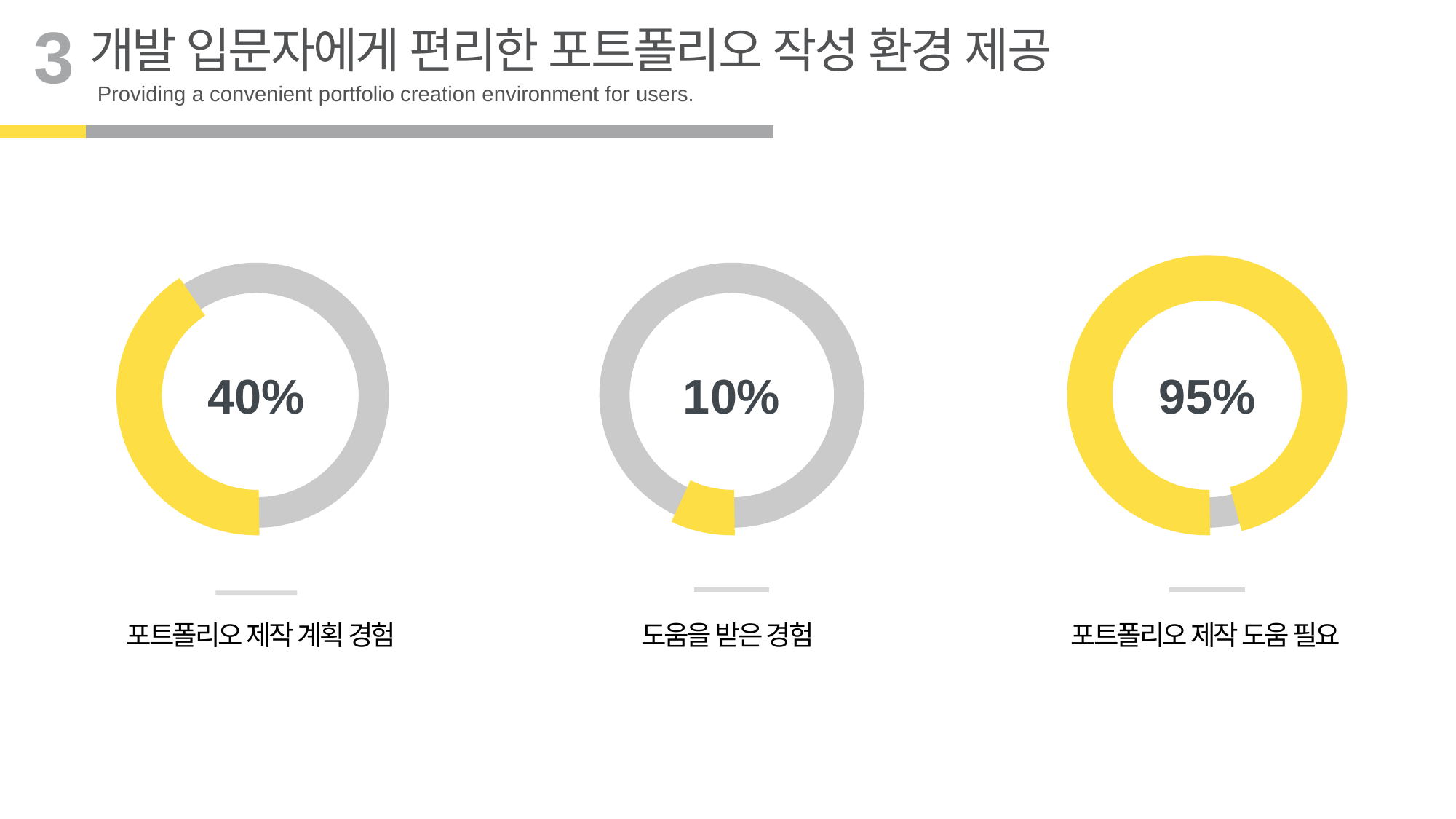

3
개발 입문자에게 편리한 포트폴리오 작성 환경 제공
Providing a convenient portfolio creation environment for users.

40%
10%
95%

포트폴리오 제작 계획 경험
도움을 받은 경험
포트폴리오 제작 도움 필요